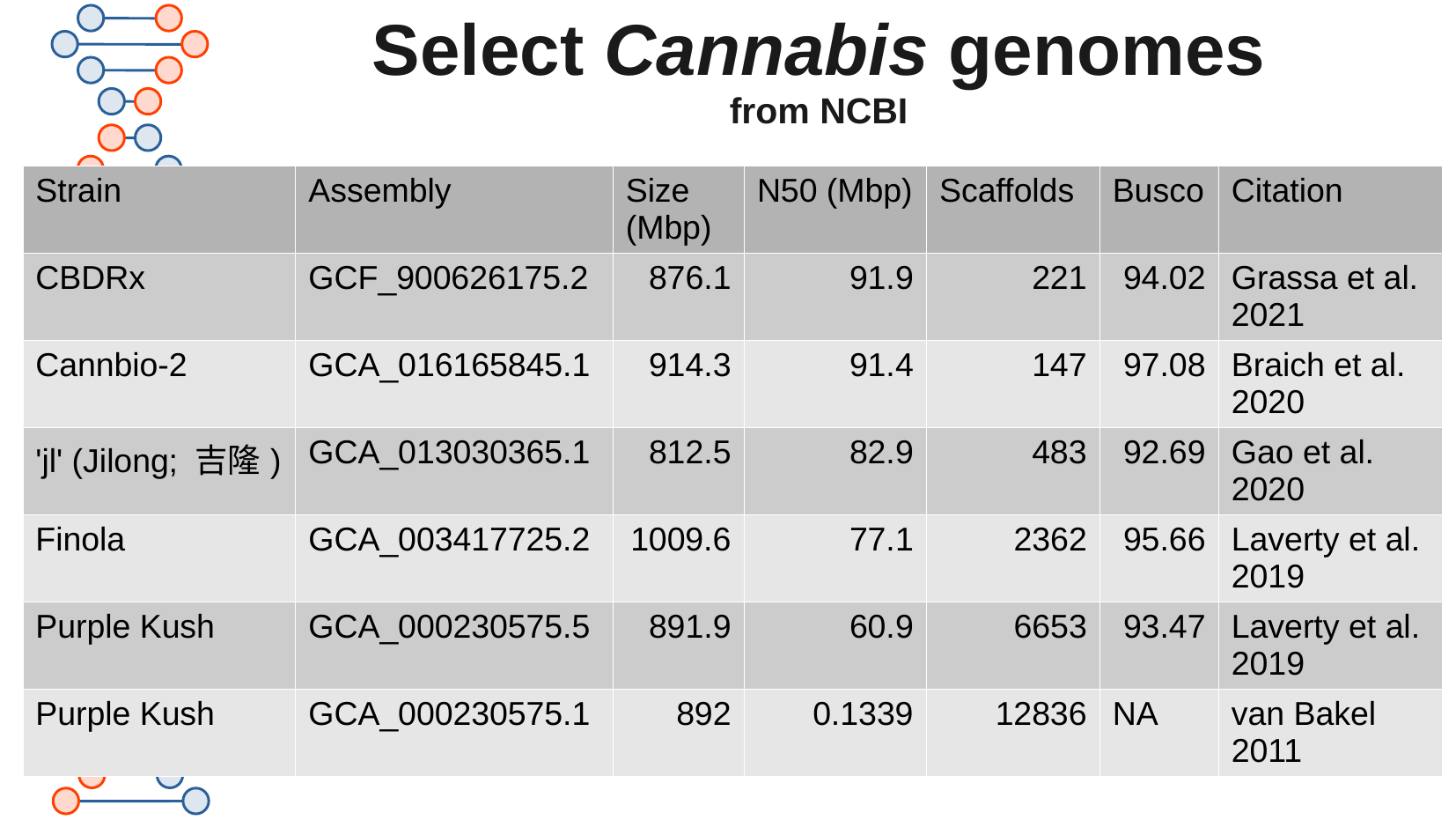

Select Cannabis genomes
from NCBI
| Strain | Assembly | Size (Mbp) | N50 (Mbp) | Scaffolds | Busco | Citation |
| --- | --- | --- | --- | --- | --- | --- |
| CBDRx | GCF\_900626175.2 | 876.1 | 91.9 | 221 | 94.02 | Grassa et al. 2021 |
| Cannbio-2 | GCA\_016165845.1 | 914.3 | 91.4 | 147 | 97.08 | Braich et al. 2020 |
| 'jl' (Jilong; 吉隆) | GCA\_013030365.1 | 812.5 | 82.9 | 483 | 92.69 | Gao et al. 2020 |
| Finola | GCA\_003417725.2 | 1009.6 | 77.1 | 2362 | 95.66 | Laverty et al. 2019 |
| Purple Kush | GCA\_000230575.5 | 891.9 | 60.9 | 6653 | 93.47 | Laverty et al. 2019 |
| Purple Kush | GCA\_000230575.1 | 892 | 0.1339 | 12836 | NA | van Bakel 2011 |
2